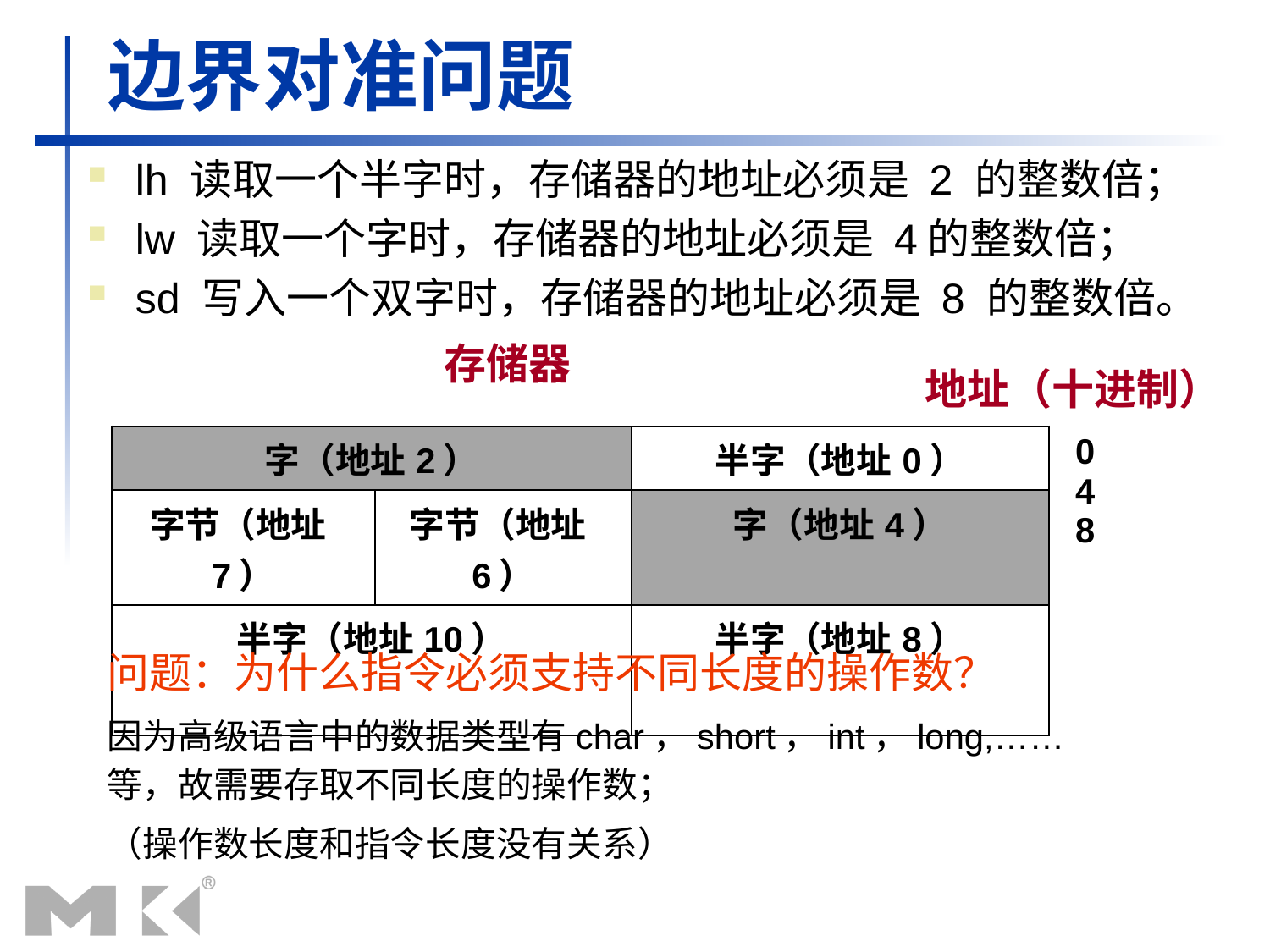

# 边界对准问题
lh 读取一个半字时，存储器的地址必须是 2 的整数倍；
lw 读取一个字时，存储器的地址必须是 4的整数倍；
sd 写入一个双字时，存储器的地址必须是 8 的整数倍。

存储器
地址（十进制）
| 字（地址2） |  | 半字（地址0） | 0 4 8 |
| --- | --- | --- | --- |
| 字节（地址7） | 字节（地址6） | 字（地址4） |  |
| 半字（地址10） |  | 半字（地址8） |  |
问题：为什么指令必须支持不同长度的操作数？
因为高级语言中的数据类型有char，short，int，long,……等，故需要存取不同长度的操作数；
（操作数长度和指令长度没有关系）